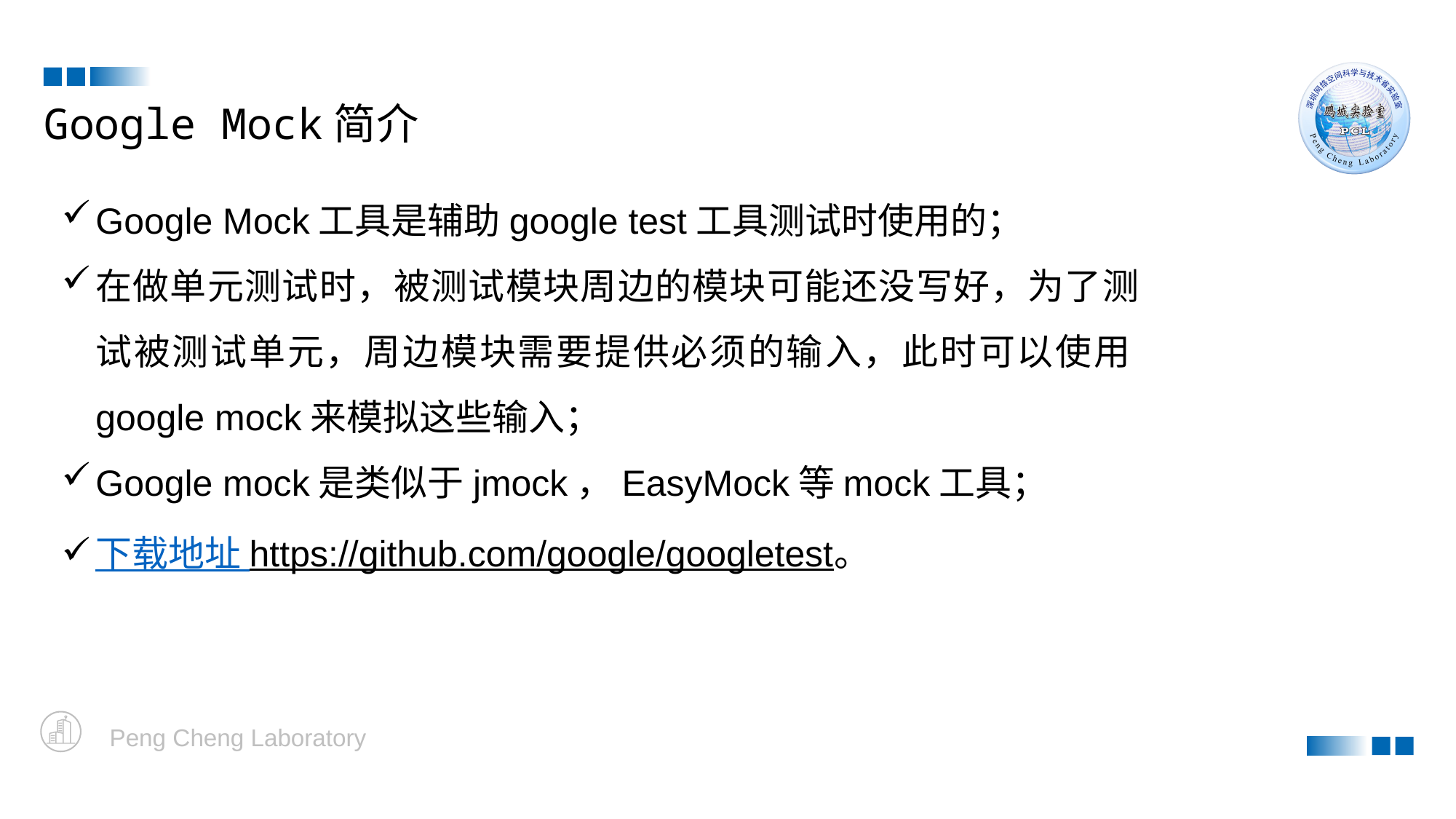

Google Mock简介
Google Mock工具是辅助google test工具测试时使用的；
在做单元测试时，被测试模块周边的模块可能还没写好，为了测试被测试单元，周边模块需要提供必须的输入，此时可以使用google mock来模拟这些输入；
Google mock是类似于jmock，EasyMock等mock工具；
下载地址 https://github.com/google/googletest。